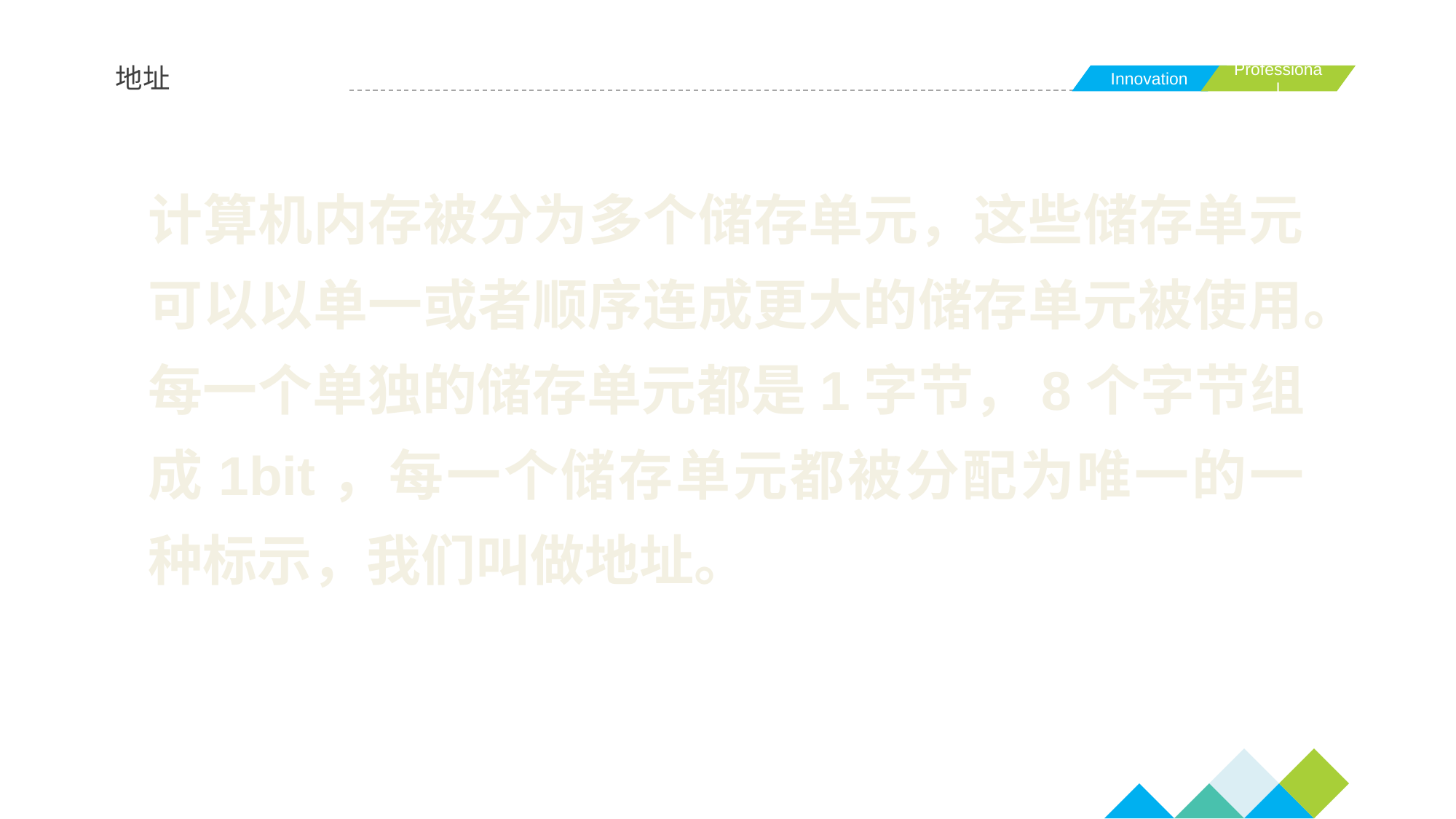

地址
计算机内存被分为多个储存单元，这些储存单元可以以单一或者顺序连成更大的储存单元被使用。每一个单独的储存单元都是1字节，8个字节组成1bit，每一个储存单元都被分配为唯一的一种标示，我们叫做地址。
256,642
272,686
239,325
210,366
244,484
265,484
125,872
217,482